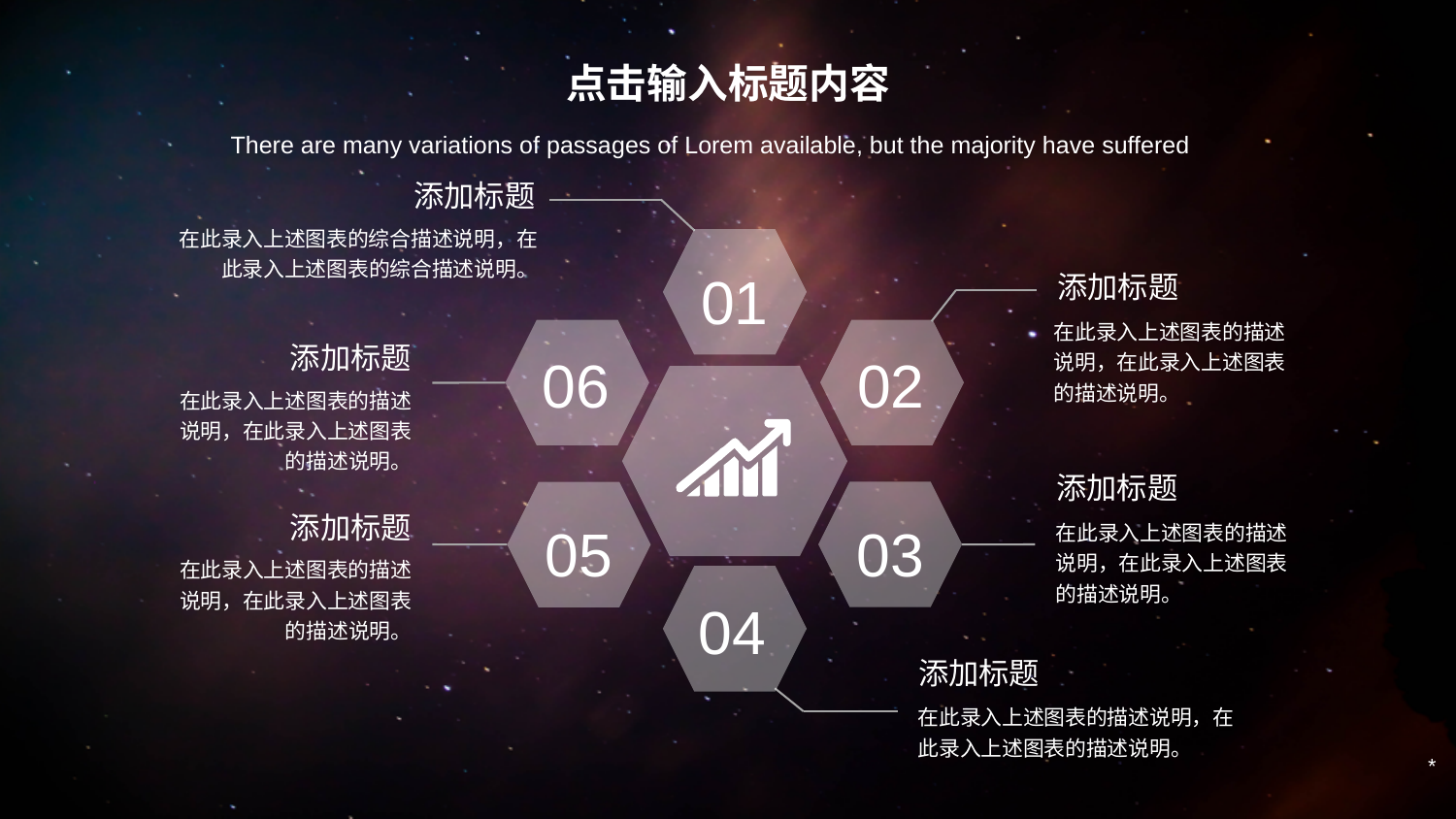

点击输入标题内容
There are many variations of passages of Lorem available, but the majority have suffered
添加标题

在此录入上述图表的综合描述说明，在此录入上述图表的综合描述说明。

01
添加标题

在此录入上述图表的描述说明，在此录入上述图表的描述说明。

06

02
添加标题

在此录入上述图表的描述说明，在此录入上述图表的描述说明。

添加标题

03

05
添加标题
在此录入上述图表的描述说明，在此录入上述图表的描述说明。

在此录入上述图表的描述说明，在此录入上述图表的描述说明。

04
添加标题

在此录入上述图表的描述说明，在此录入上述图表的描述说明。
*